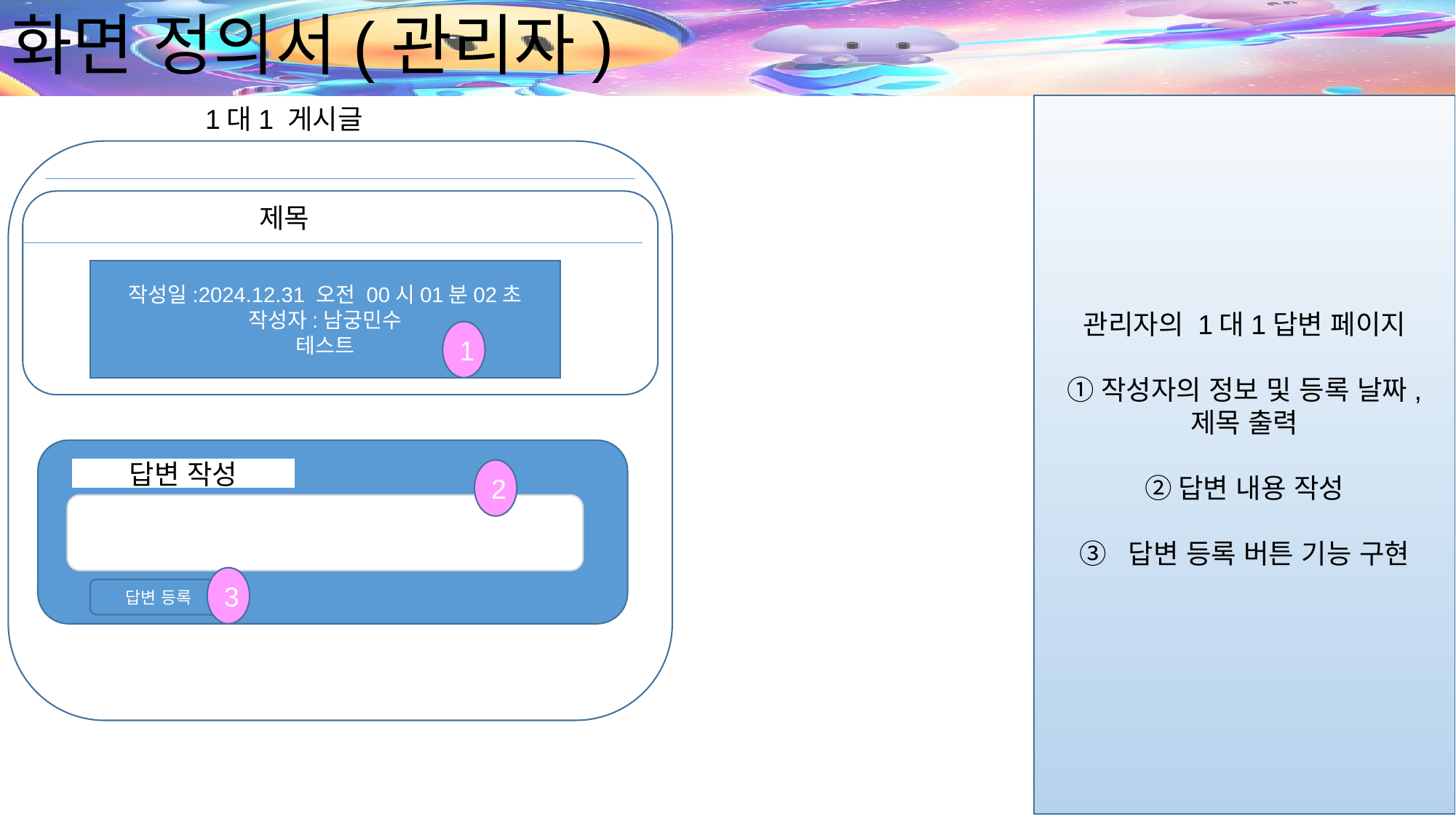

# 화면 정의서(관리자)

관리자의 1대1답변 페이지

①작성자의 정보 및 등록 날짜, 제목 출력

②답변 내용 작성

③  답변 등록 버튼 기능 구현

1대1 게시글

제목
작성일:2024.12.31 오전 00시01분02초
작성자:남궁민수
테스트
1

답변 작성
2

3
답변 등록